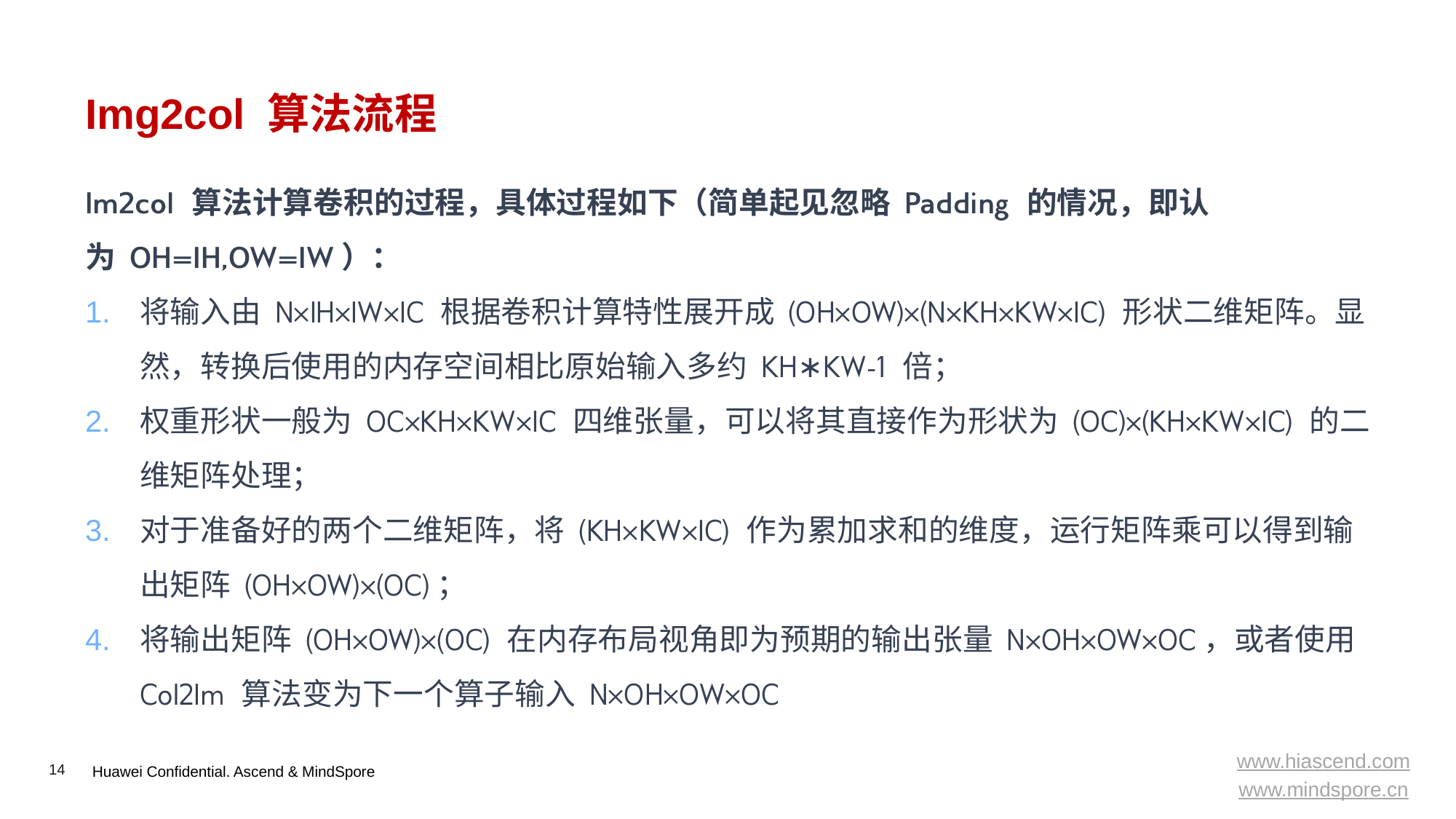

# Img2col 算法流程
Im2col 算法计算卷积的过程，具体过程如下（简单起见忽略 Padding 的情况，即认为 OH=IH,OW=IW）：
将输入由 N×IH×IW×IC 根据卷积计算特性展开成 (OH×OW)×(N×KH×KW×IC) 形状二维矩阵。显然，转换后使用的内存空间相比原始输入多约 KH∗KW−1 倍；
权重形状一般为 OC×KH×KW×IC 四维张量，可以将其直接作为形状为 (OC)×(KH×KW×IC) 的二维矩阵处理；
对于准备好的两个二维矩阵，将 (KH×KW×IC) 作为累加求和的维度，运行矩阵乘可以得到输出矩阵 (OH×OW)×(OC)；
将输出矩阵 (OH×OW)×(OC) 在内存布局视角即为预期的输出张量 N×OH×OW×OC，或者使用 Col2Im 算法变为下一个算子输入 N×OH×OW×OC